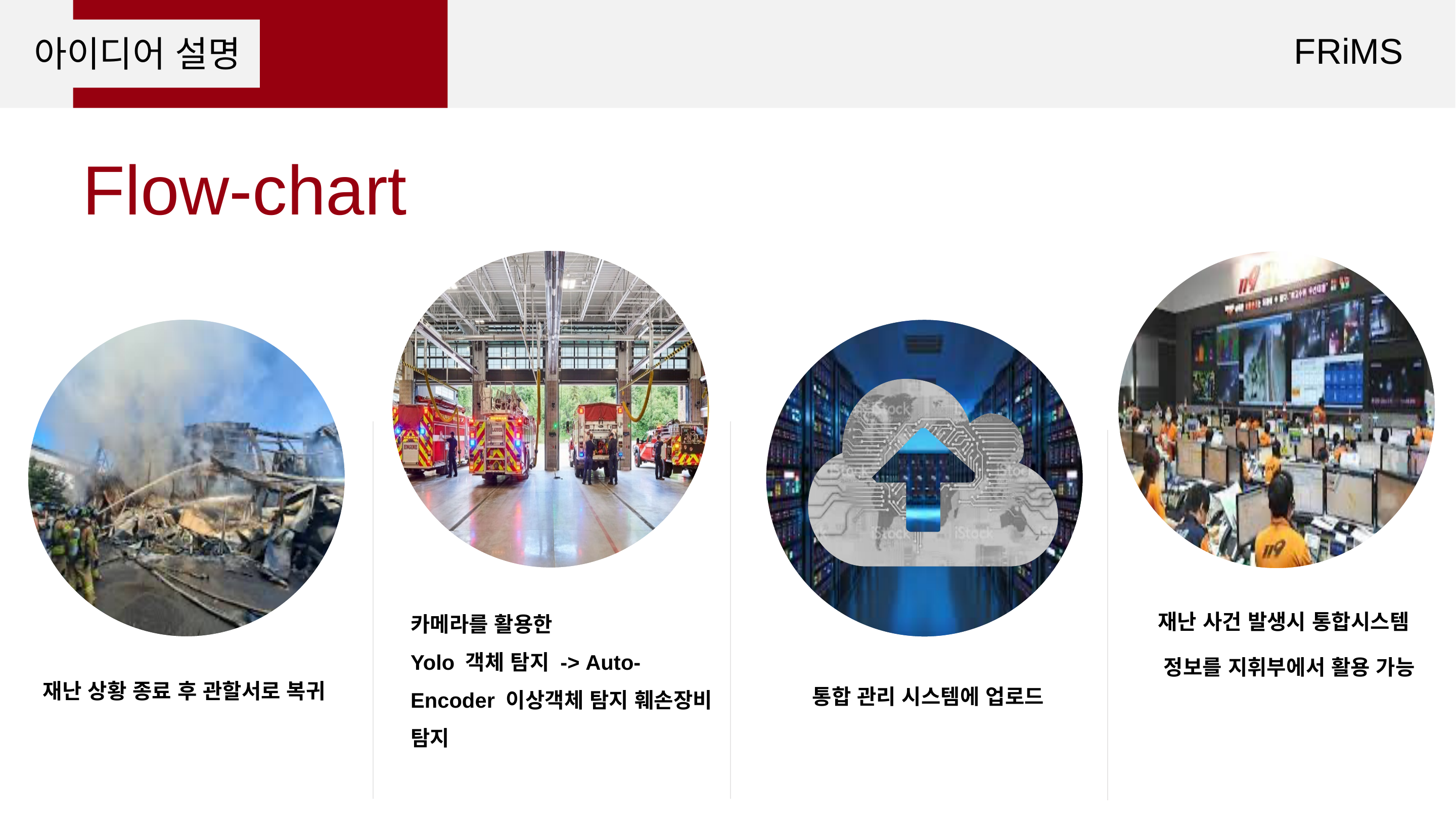

FRiMS
    아이디어 설명
Flow-chart

재난 사건 발생시 통합시스템 정보를 지휘부에서 활용 가능
카메라를 활용한
Yolo 객체 탐지 -> Auto-Encoder 이상객체 탐지 훼손장비 탐지

통합 관리 시스템에 업로드
재난 상황 종료 후 관할서로 복귀